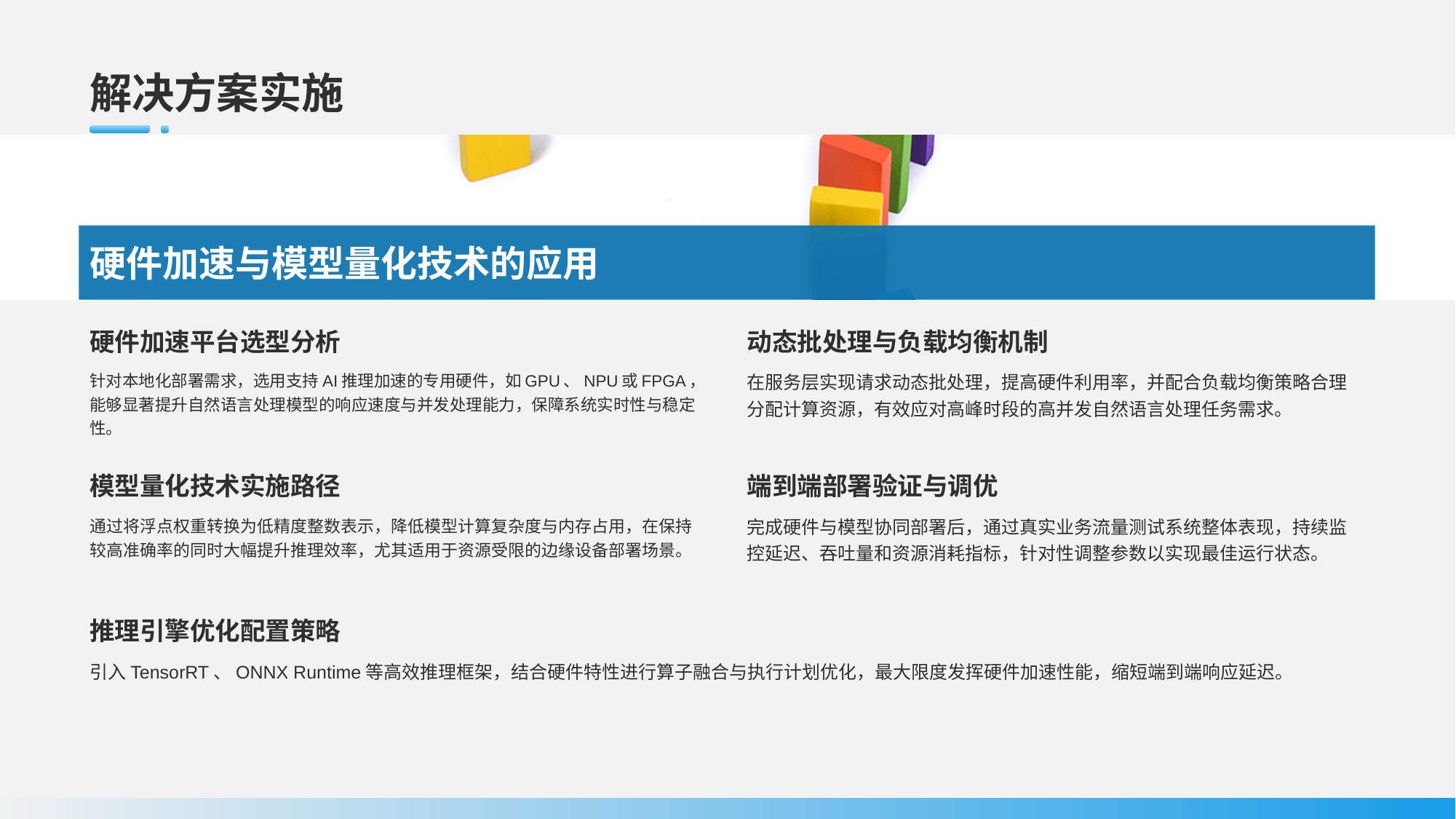

# 解决方案实施

硬件加速与模型量化技术的应用
硬件加速平台选型分析
针对本地化部署需求，选用支持AI推理加速的专用硬件，如GPU、NPU或FPGA，能够显著提升自然语言处理模型的响应速度与并发处理能力，保障系统实时性与稳定性。
动态批处理与负载均衡机制
在服务层实现请求动态批处理，提高硬件利用率，并配合负载均衡策略合理分配计算资源，有效应对高峰时段的高并发自然语言处理任务需求。
模型量化技术实施路径
通过将浮点权重转换为低精度整数表示，降低模型计算复杂度与内存占用，在保持较高准确率的同时大幅提升推理效率，尤其适用于资源受限的边缘设备部署场景。
端到端部署验证与调优
完成硬件与模型协同部署后，通过真实业务流量测试系统整体表现，持续监控延迟、吞吐量和资源消耗指标，针对性调整参数以实现最佳运行状态。
推理引擎优化配置策略
引入TensorRT、ONNX Runtime等高效推理框架，结合硬件特性进行算子融合与执行计划优化，最大限度发挥硬件加速性能，缩短端到端响应延迟。